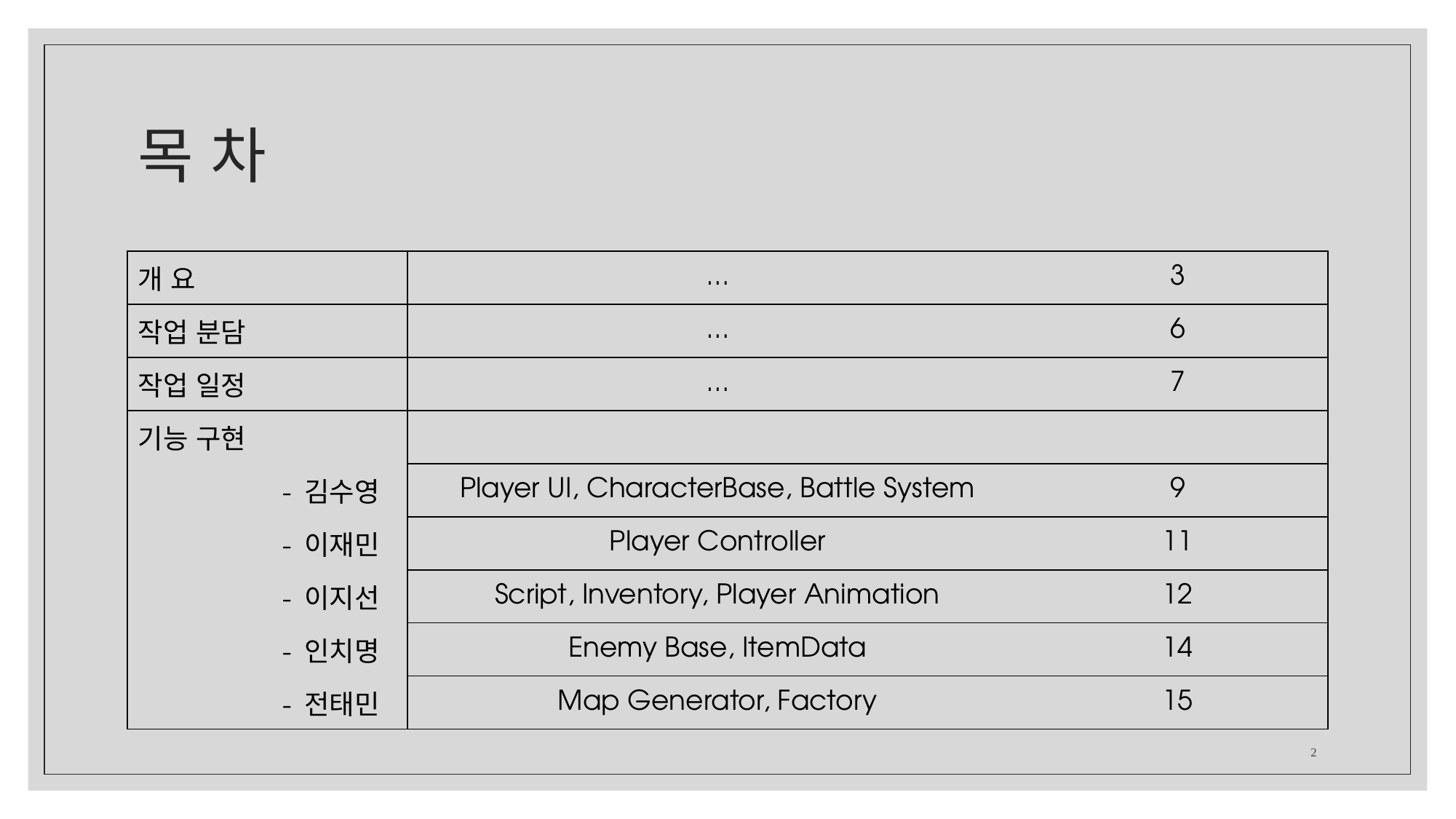

# 목 차
| 개 요 |  | … | 3 |
| --- | --- | --- | --- |
| 작업 분담 |  | … | 6 |
| 작업 일정 |  | … | 7 |
| 기능 구현 |  |  |  |
|  | - 김수영 | Player UI, CharacterBase, Battle System | 9 |
|  | - 이재민 | Player Controller | 11 |
|  | - 이지선 | Script, Inventory, Player Animation | 12 |
|  | - 인치명 | Enemy Base, ItemData | 14 |
|  | - 전태민 | Map Generator, Factory | 15 |
2